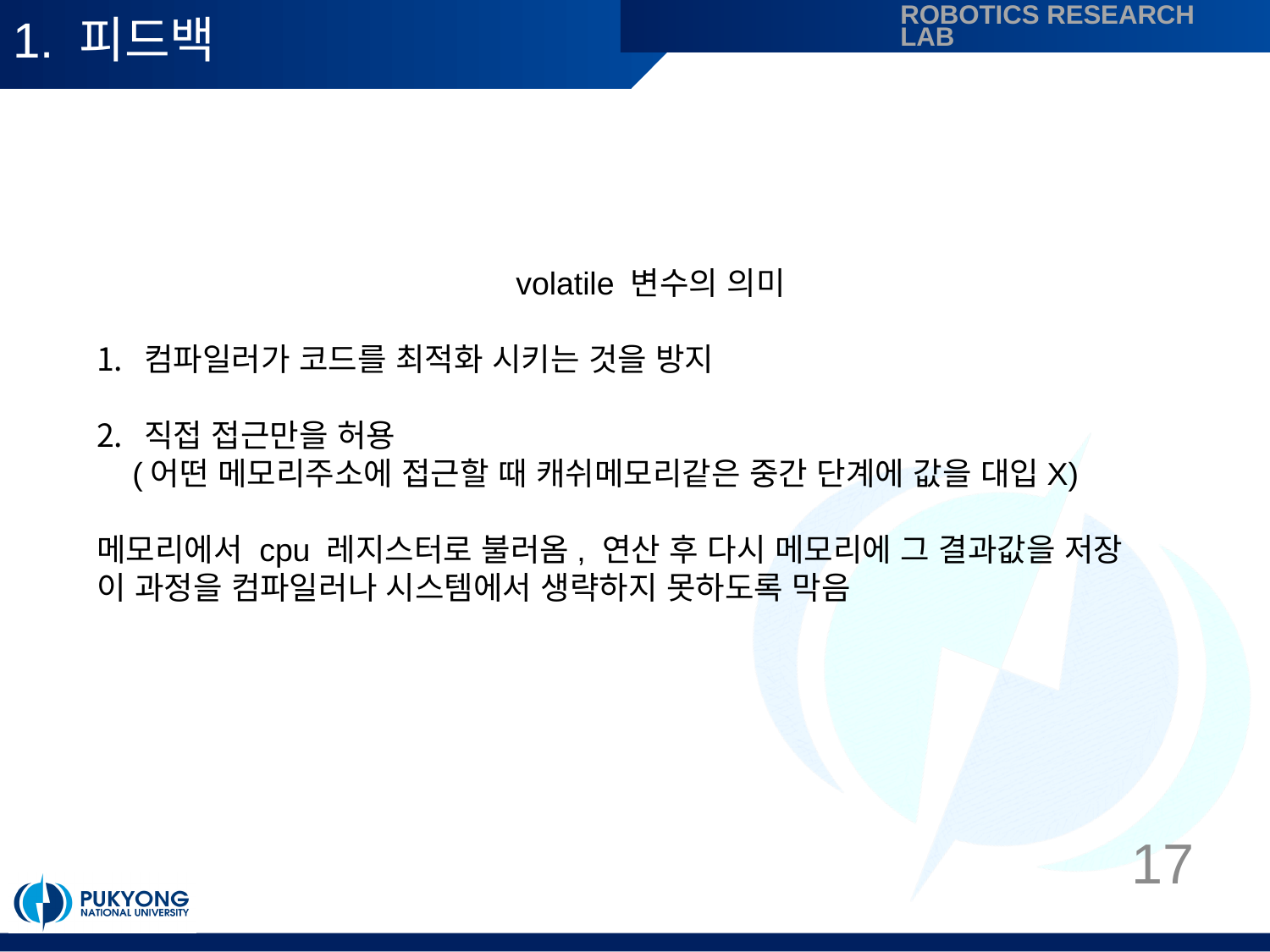

# 1. 피드백
volatile 변수의 의미

컴파일러가 코드를 최적화 시키는 것을 방지

직접 접근만을 허용
    (어떤 메모리주소에 접근할 때 캐쉬메모리같은 중간 단계에 값을 대입X)

메모리에서 cpu 레지스터로 불러옴, 연산 후 다시 메모리에 그 결과값을 저장
이 과정을 컴파일러나 시스템에서 생략하지 못하도록 막음
17